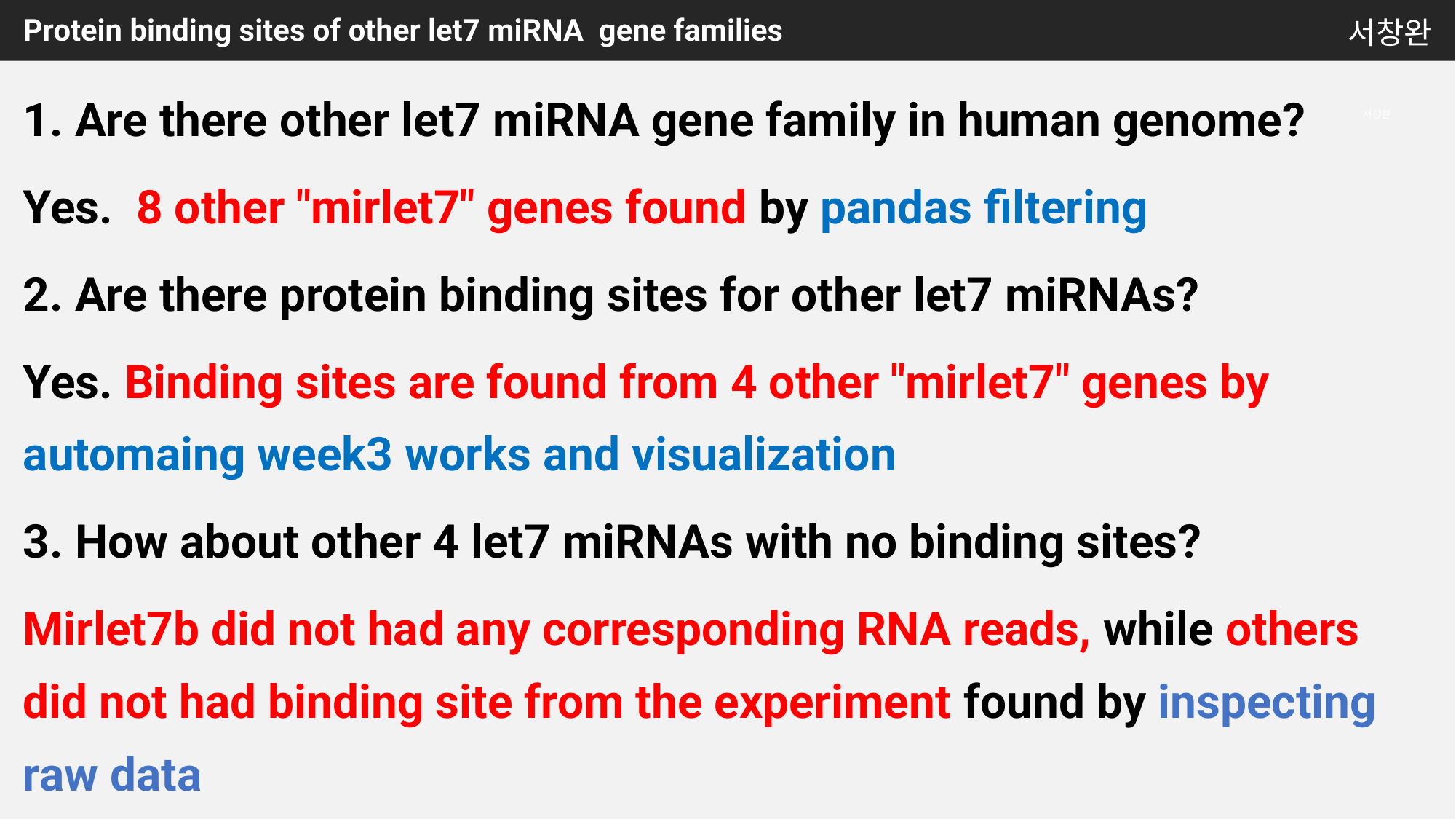

서창완
# Protein binding sites of other let7 miRNA  gene families
1. Are there other let7 miRNA gene family in human genome?
Yes.  8 other "mirlet7" genes found by pandas filtering
2. Are there protein binding sites for other let7 miRNAs?
Yes. Binding sites are found from 4 other "mirlet7" genes by automaing week3 works and visualization
3. How about other 4 let7 miRNAs with no binding sites?
Mirlet7b did not had any corresponding RNA reads, while others did not had binding site from the experiment found by inspecting raw data

서창완